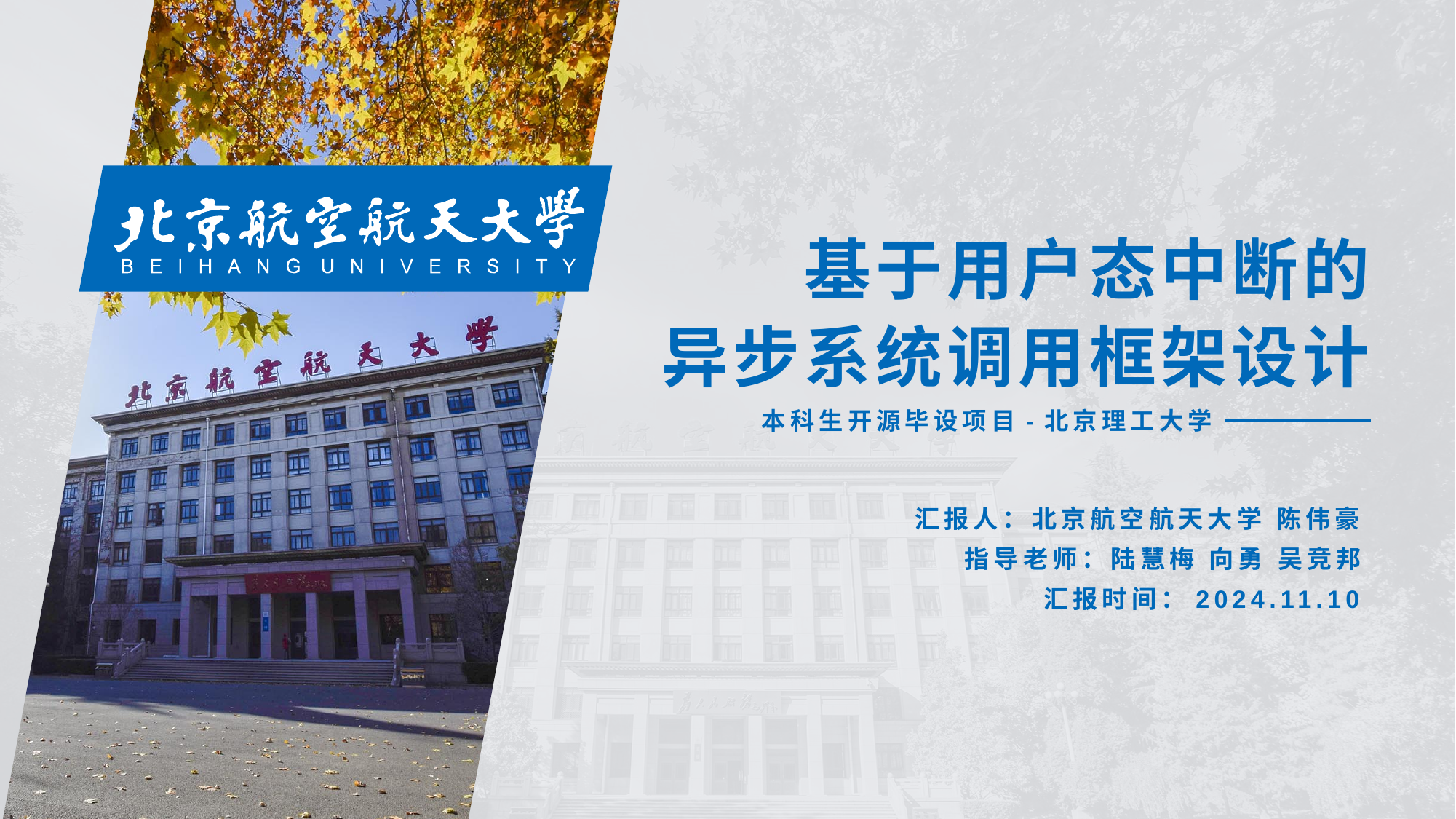

基于用户态中断的
异步系统调用框架设计
本科生开源毕设项目-北京理工大学
汇报人：北京航空航天大学 陈伟豪

指导老师：陆慧梅 向勇 吴竞邦

汇报时间：2024.11.10